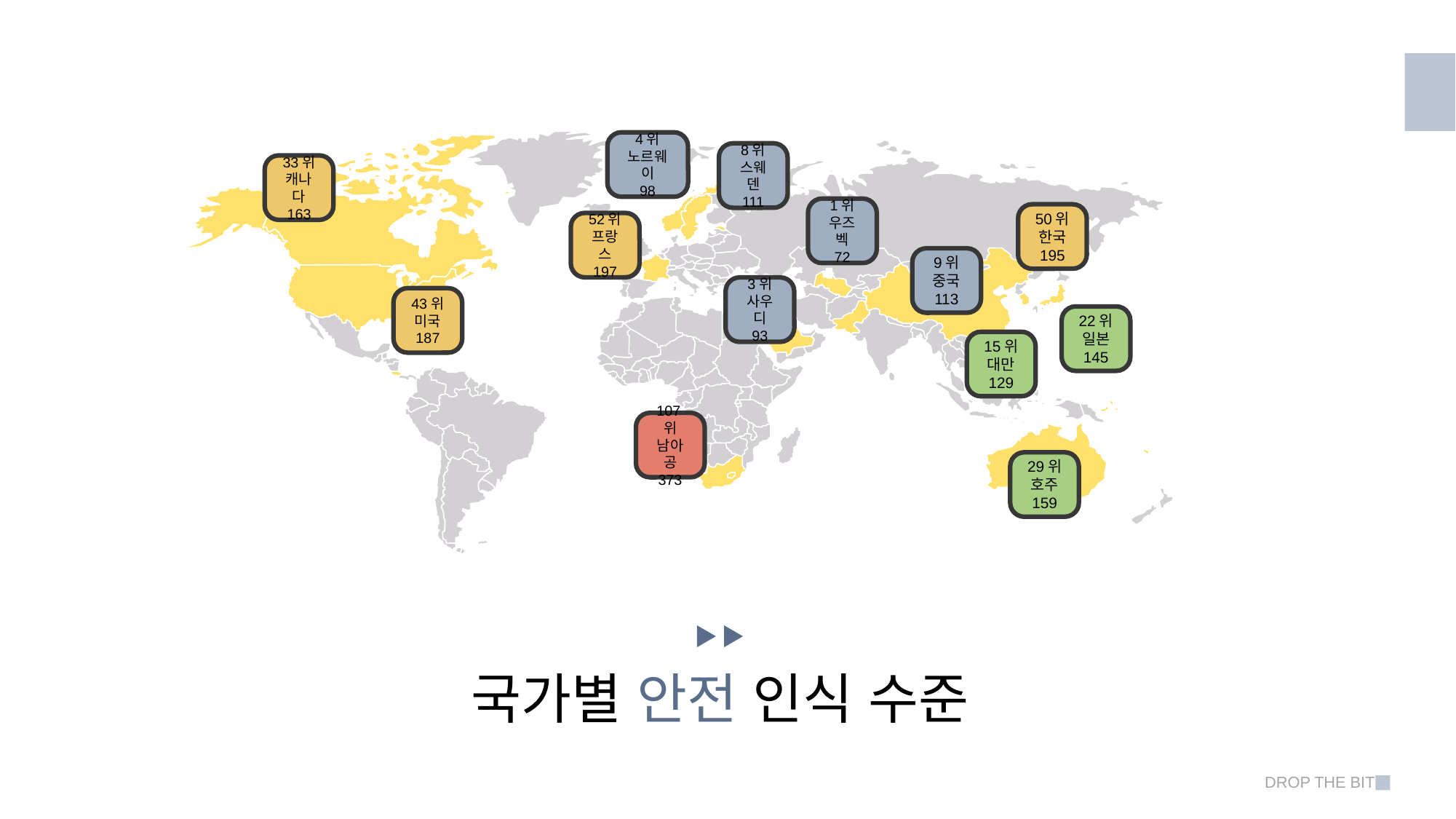

4위
노르웨이
98

8위
스웨덴
111

33위
캐나다
163
1위
우즈벡
72
50위
한국
195
52위
프랑스
197
9위
중국
113
3위
사우디
93
43위
미국
187

22위
일본
145
15위
대만
129

107위
남아공
373
29위
호주
159

국가별 안전 인식 수준
DROP THE BIT